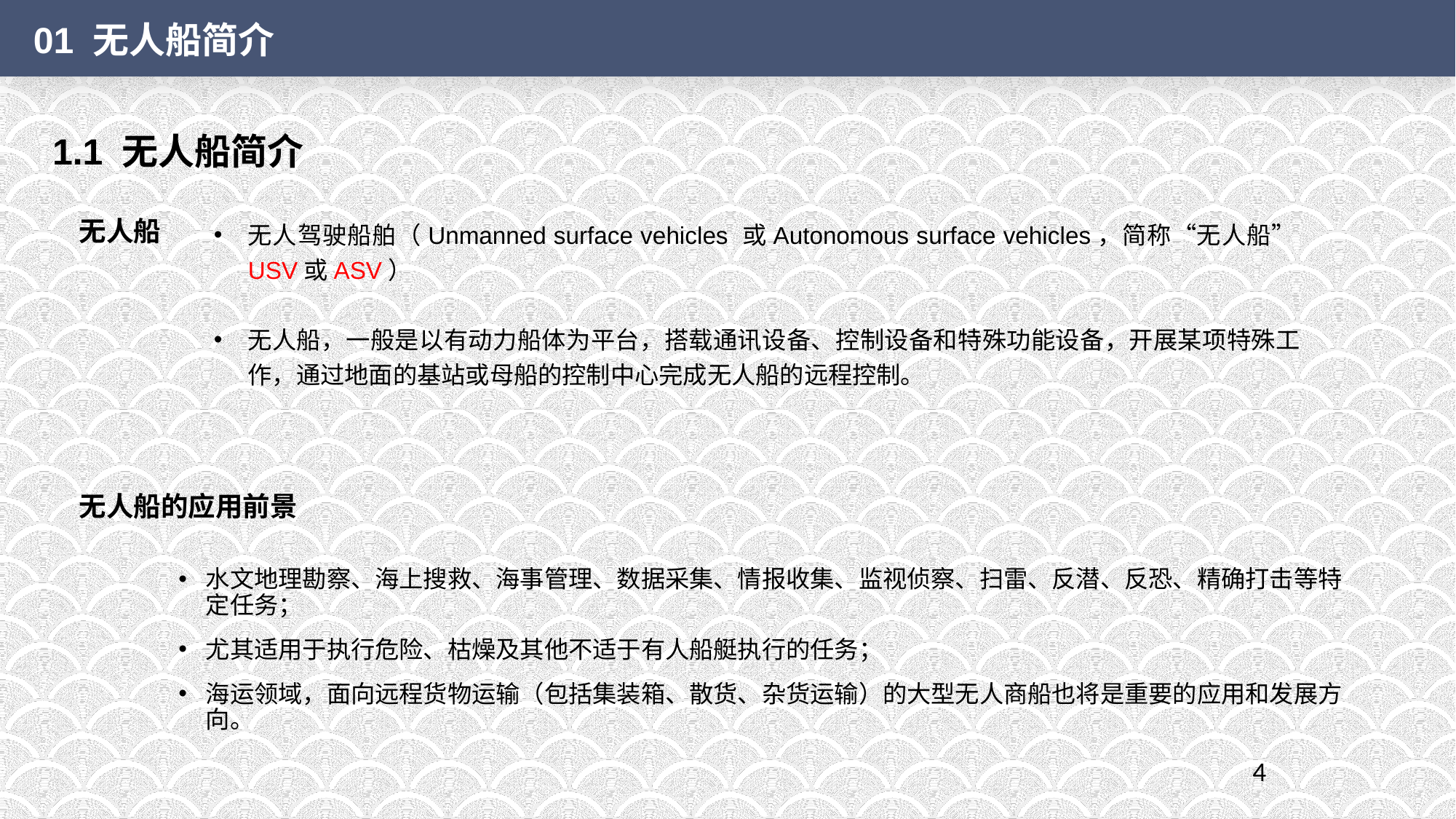

01 无人船简介
1.1 无人船简介
无人船
无人驾驶船舶（Unmanned surface vehicles 或Autonomous surface vehicles，简称“无人船”USV或ASV）

无人船，一般是以有动力船体为平台，搭载通讯设备、控制设备和特殊功能设备，开展某项特殊工作，通过地面的基站或母船的控制中心完成无人船的远程控制。
无人船的应用前景
水文地理勘察、海上搜救、海事管理、数据采集、情报收集、监视侦察、扫雷、反潜、反恐、精确打击等特定任务；
尤其适用于执行危险、枯燥及其他不适于有人船艇执行的任务；
海运领域，面向远程货物运输（包括集装箱、散货、杂货运输）的大型无人商船也将是重要的应用和发展方向。
4